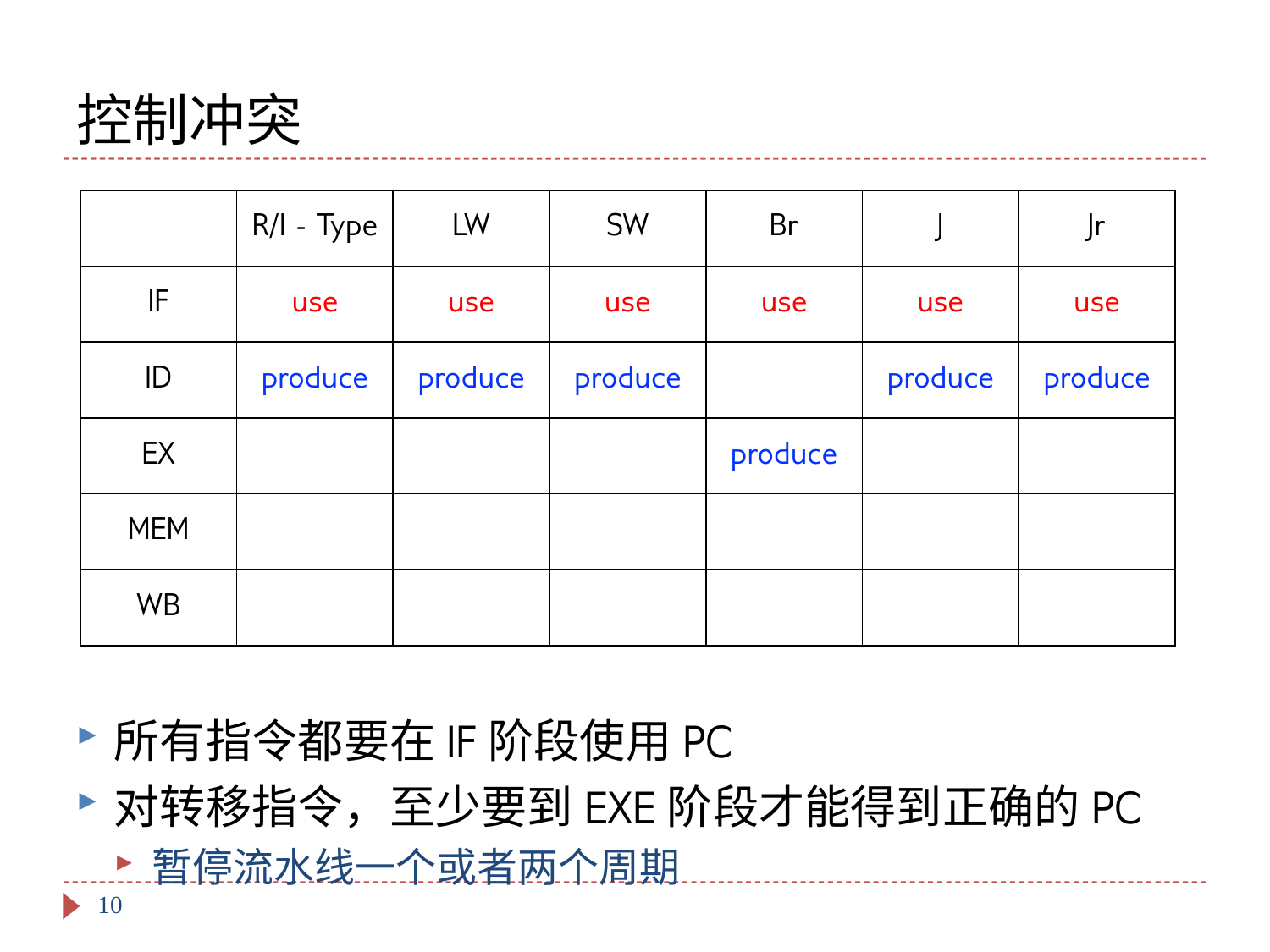

# 控制冲突
|  | R/I - Type | LW | SW | Br | J | Jr |
| --- | --- | --- | --- | --- | --- | --- |
| IF | use | use | use | use | use | use |
| ID | produce | produce | produce |  | produce | produce |
| EX |  |  |  | produce |  |  |
| MEM |  |  |  |  |  |  |
| WB |  |  |  |  |  |  |
所有指令都要在IF阶段使用PC
对转移指令，至少要到EXE阶段才能得到正确的PC
暂停流水线一个或者两个周期
10